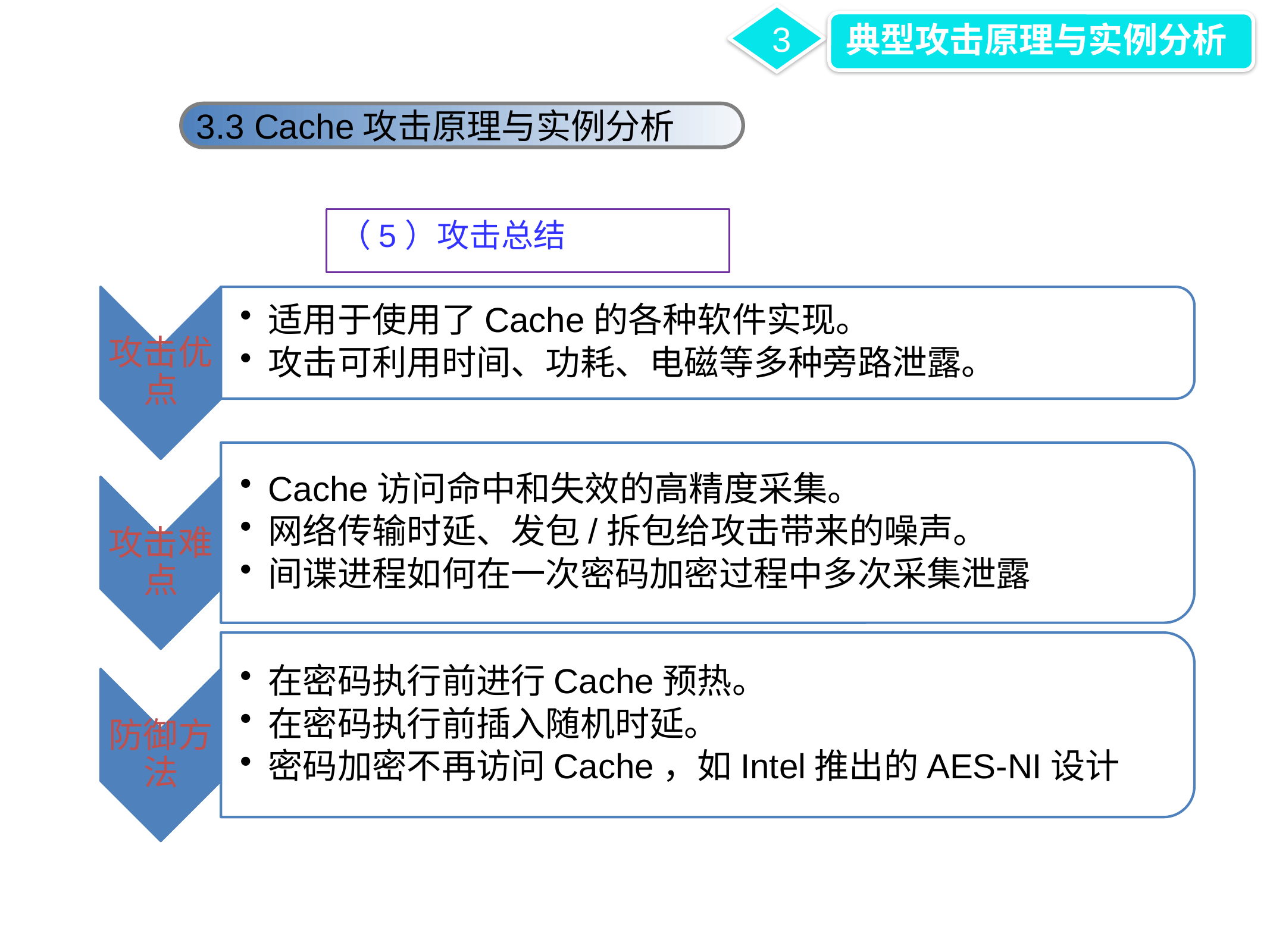

3

典型攻击原理与实例分析
3.3 Cache攻击原理与实例分析
（5）攻击总结
攻击优点
适用于使用了Cache的各种软件实现。
攻击可利用时间、功耗、电磁等多种旁路泄露。
攻击难点
Cache访问命中和失效的高精度采集。
网络传输时延、发包/拆包给攻击带来的噪声。
间谍进程如何在一次密码加密过程中多次采集泄露
防御方法
在密码执行前进行Cache预热。
在密码执行前插入随机时延。
密码加密不再访问Cache，如Intel推出的AES-NI设计